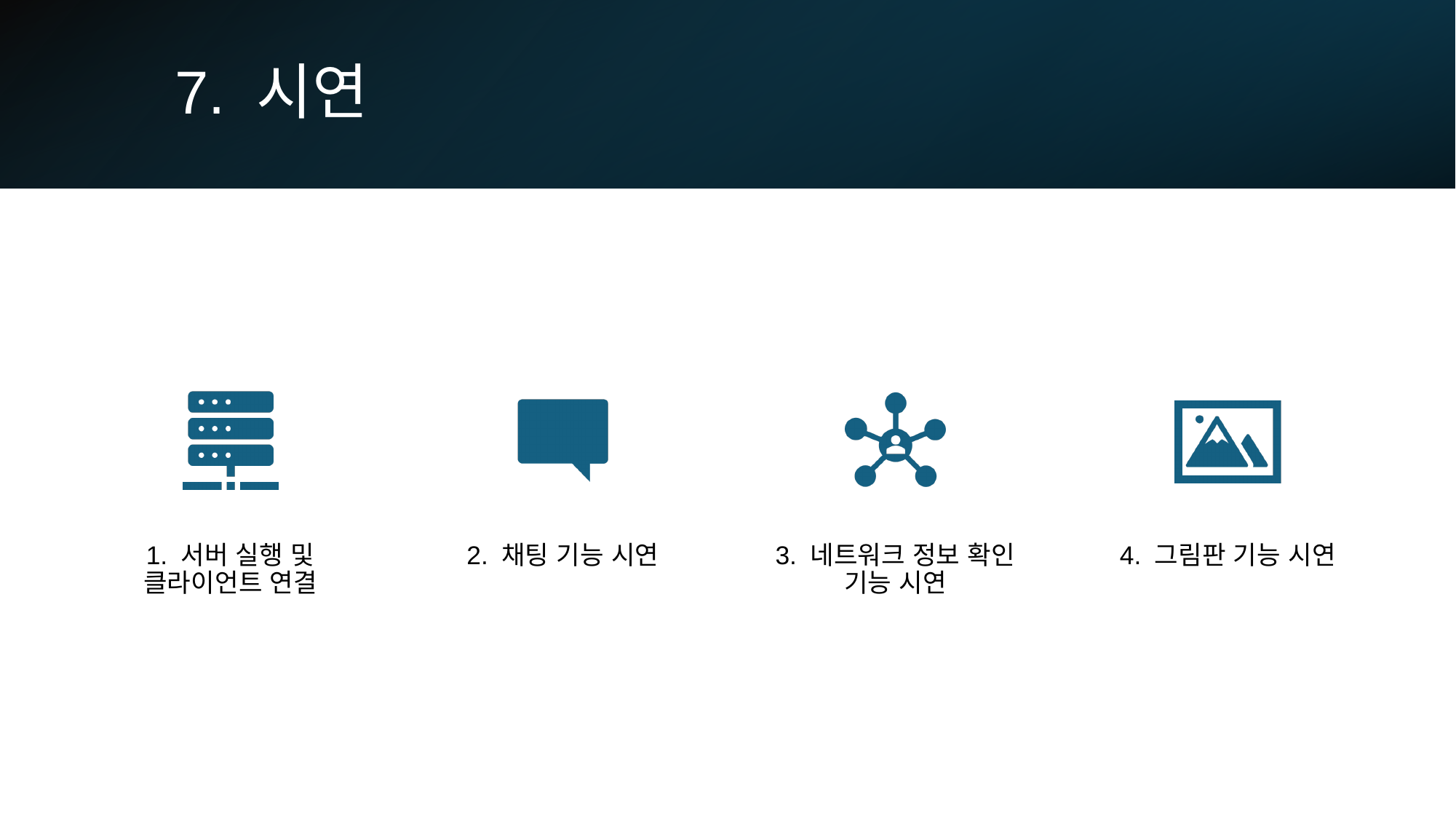

# 7. 시연
1. 서버 실행 및 클라이언트 연결
2. 채팅 기능 시연
3. 네트워크 정보 확인 기능 시연
4. 그림판 기능 시연